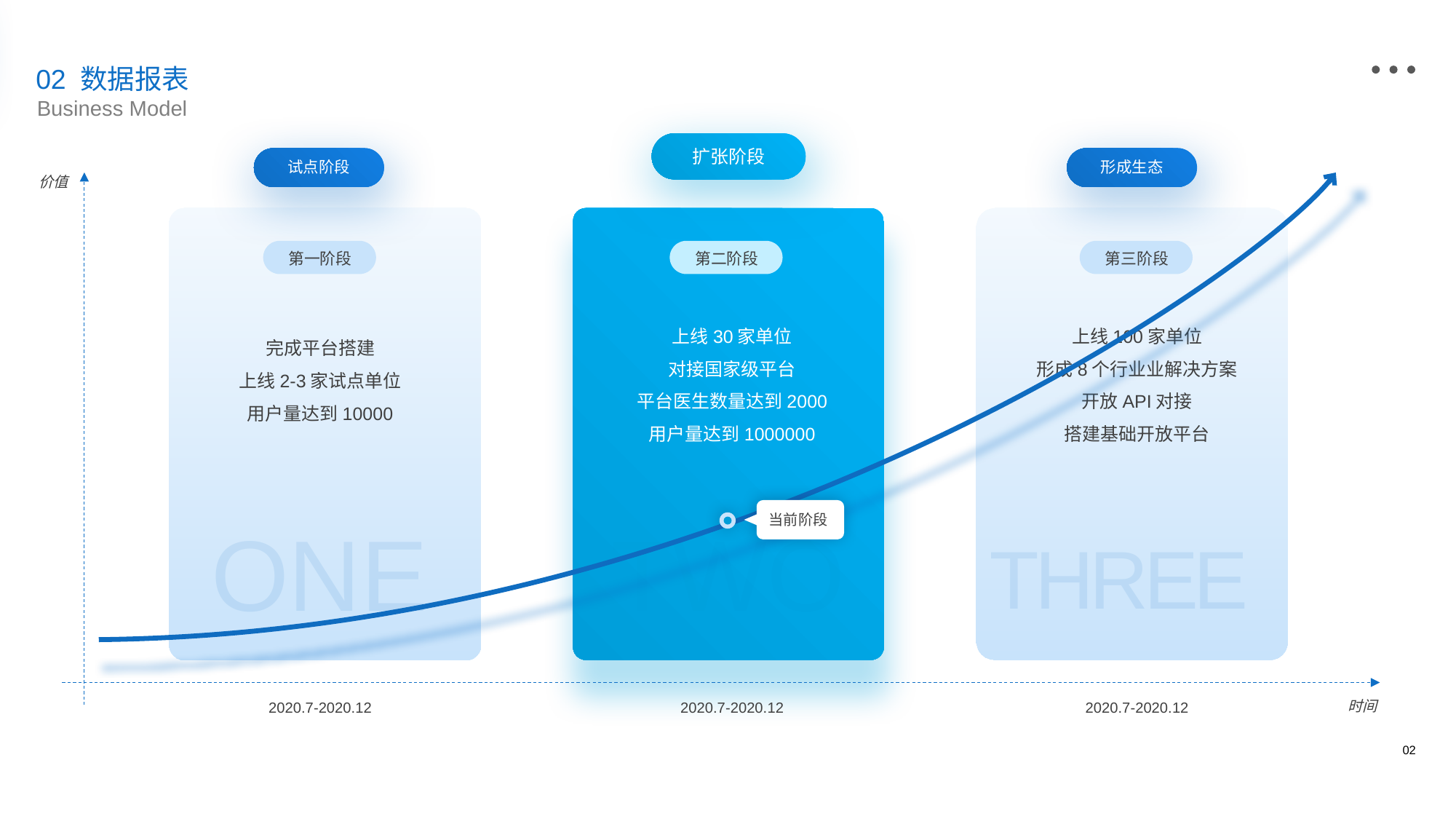

02 数据报表

Business Model

扩张阶段

试点阶段

形成生态
价值

第一阶段
第二阶段
第三阶段
上线30家单位
对接国家级平台
平台医生数量达到2000
用户量达到1000000
上线100家单位
形成8个行业业解决方案
开放API对接
搭建基础开放平台

完成平台搭建
上线2-3家试点单位
用户量达到10000

当前阶段
ONE
TWO

THREE
时间
2020.7-2020.12
2020.7-2020.12
2020.7-2020.12
02